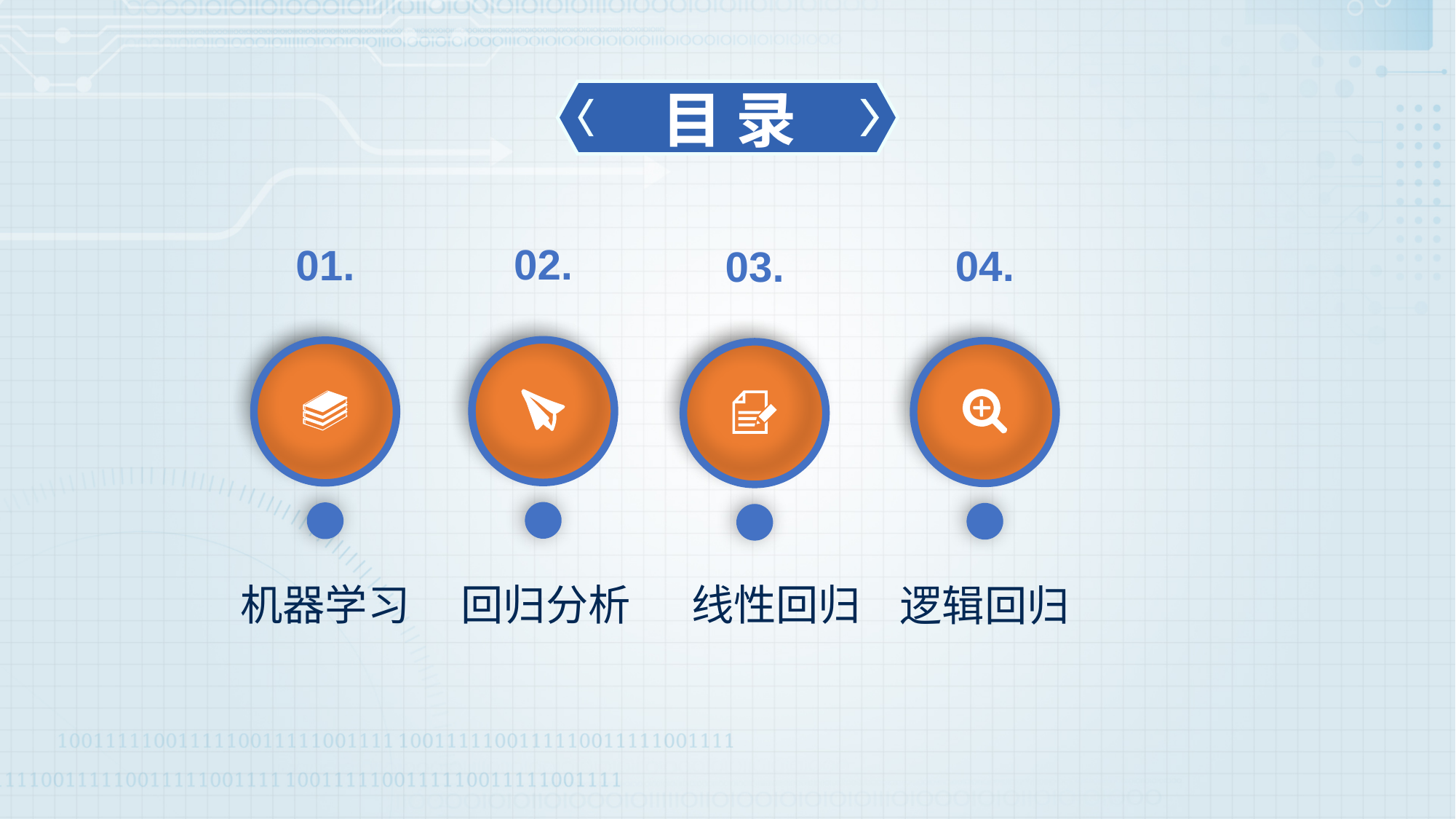

目 录

02.

回归分析
01.

机器学习
04.

逻辑回归
03.

线性回归